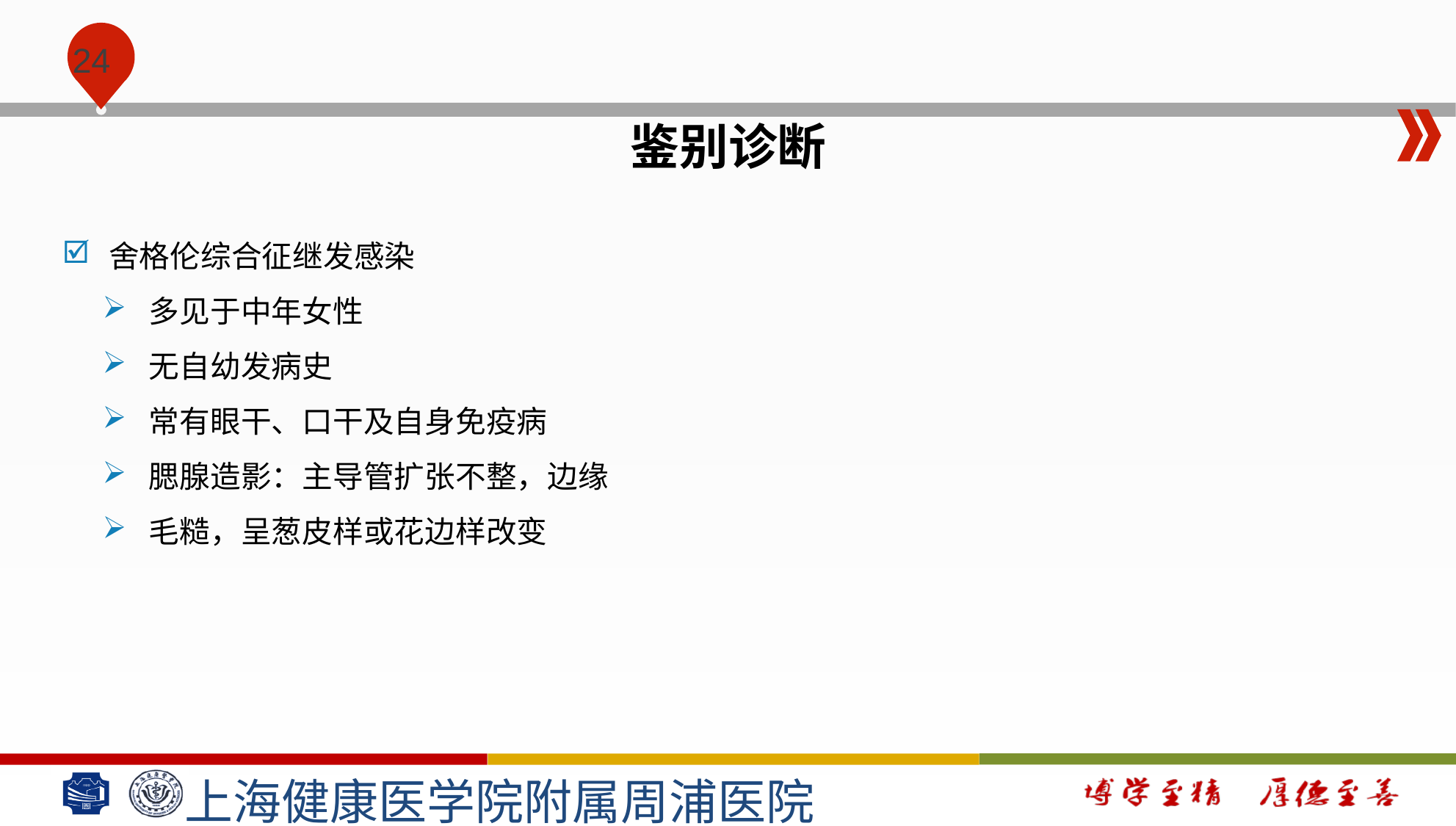

#

鉴别诊断
舍格伦综合征继发感染
多见于中年女性
无自幼发病史
常有眼干、口干及自身免疫病
腮腺造影：主导管扩张不整，边缘
毛糙，呈葱皮样或花边样改变